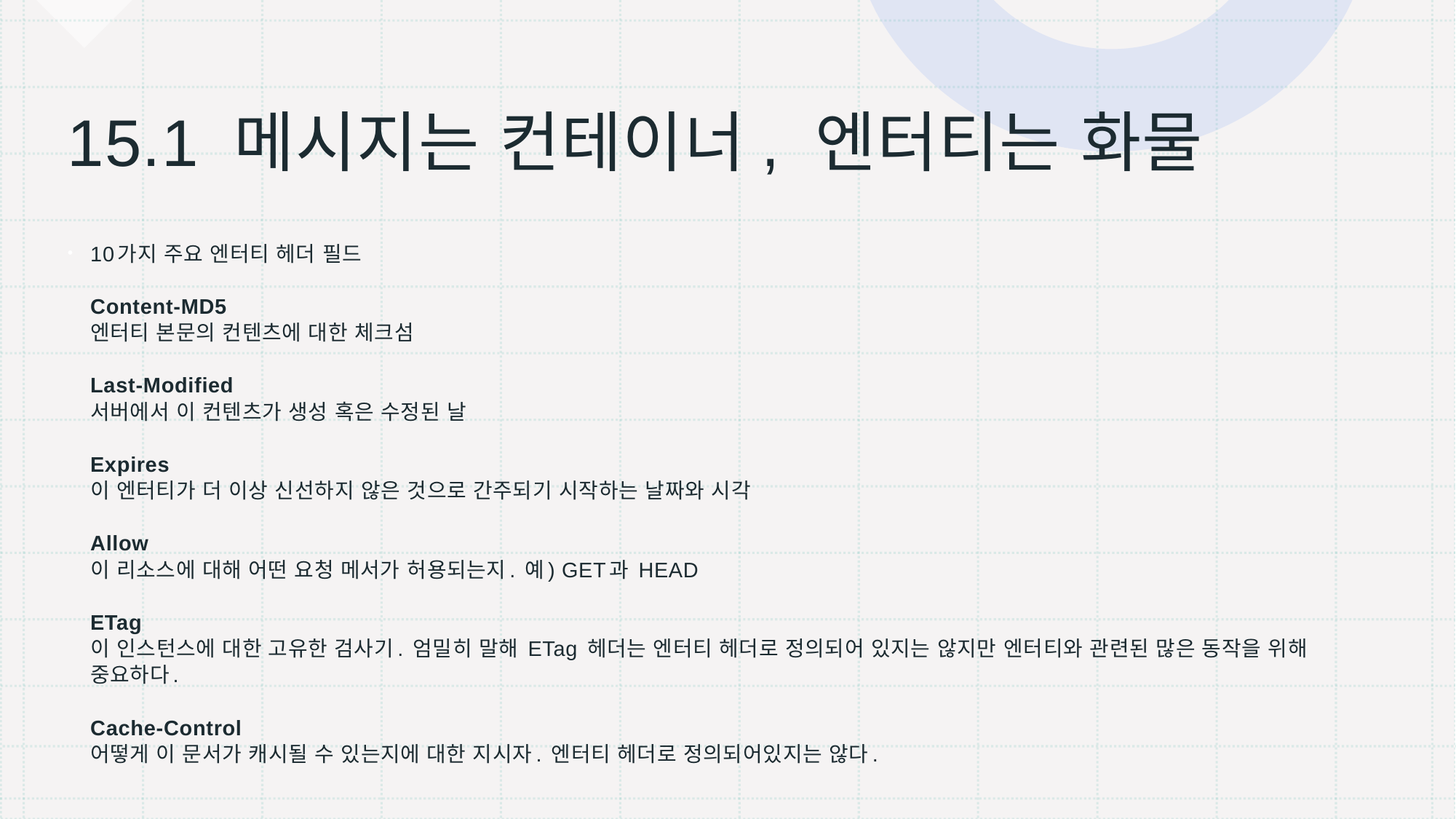

# 15.1 메시지는 컨테이너, 엔터티는 화물
10가지 주요 엔터티 헤더 필드
Content-MD5
엔터티 본문의 컨텐츠에 대한 체크섬
Last-Modified
서버에서 이 컨텐츠가 생성 혹은 수정된 날
Expires
이 엔터티가 더 이상 신선하지 않은 것으로 간주되기 시작하는 날짜와 시각
Allow
이 리소스에 대해 어떤 요청 메서가 허용되는지. 예) GET과 HEAD
ETag
이 인스턴스에 대한 고유한 검사기. 엄밀히 말해 ETag 헤더는 엔터티 헤더로 정의되어 있지는 않지만 엔터티와 관련된 많은 동작을 위해 중요하다.
Cache-Control
어떻게 이 문서가 캐시될 수 있는지에 대한 지시자. 엔터티 헤더로 정의되어있지는 않다.